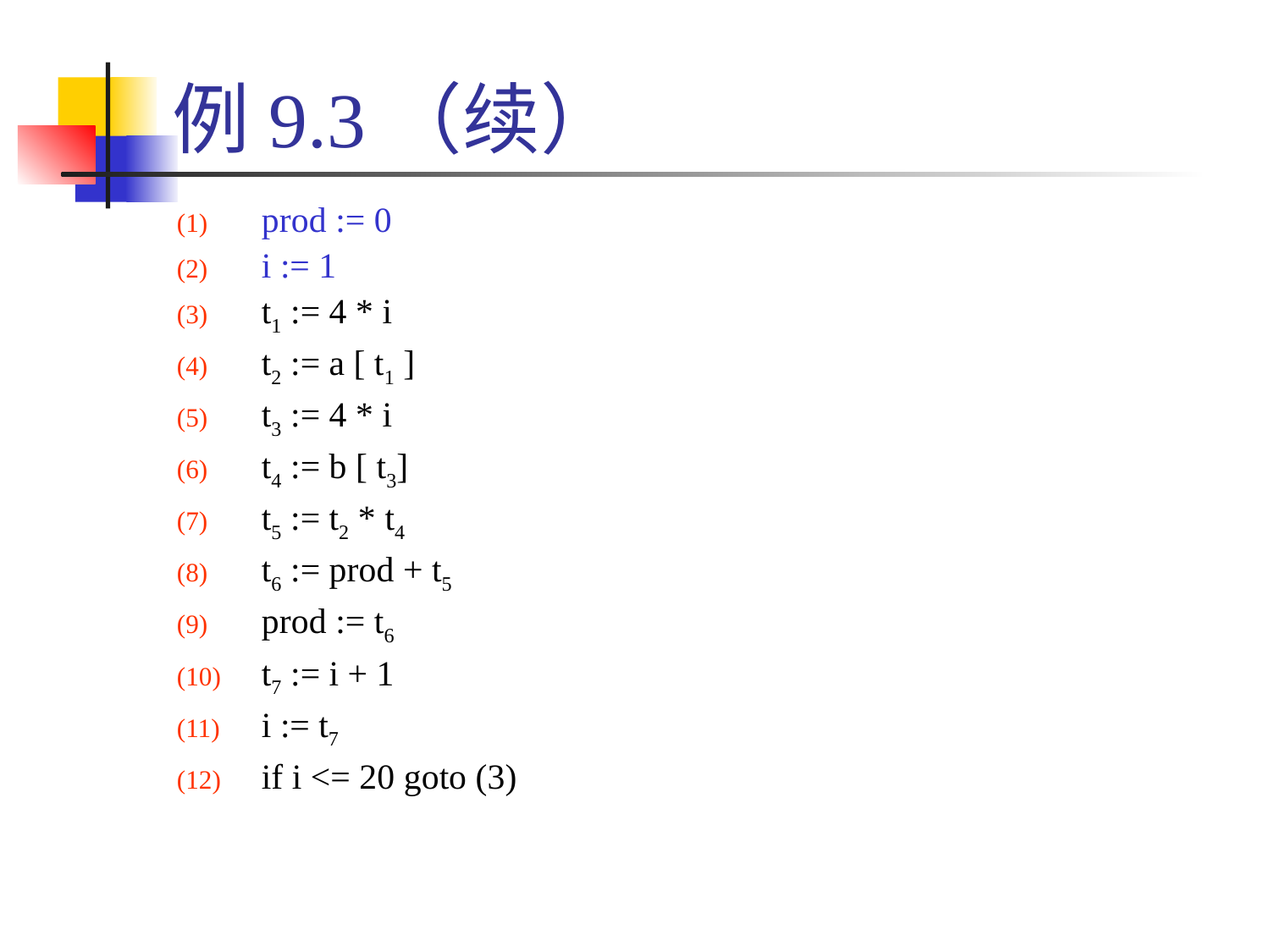

# 例9.3（续）
prod := 0
i := 1
t1 := 4 * i
t2 := a [ t1 ]
t3 := 4 * i
t4 := b [ t3]
t5 := t2 * t4
t6 := prod + t5
prod := t6
t7 := i + 1
i := t7
if i <= 20 goto (3)